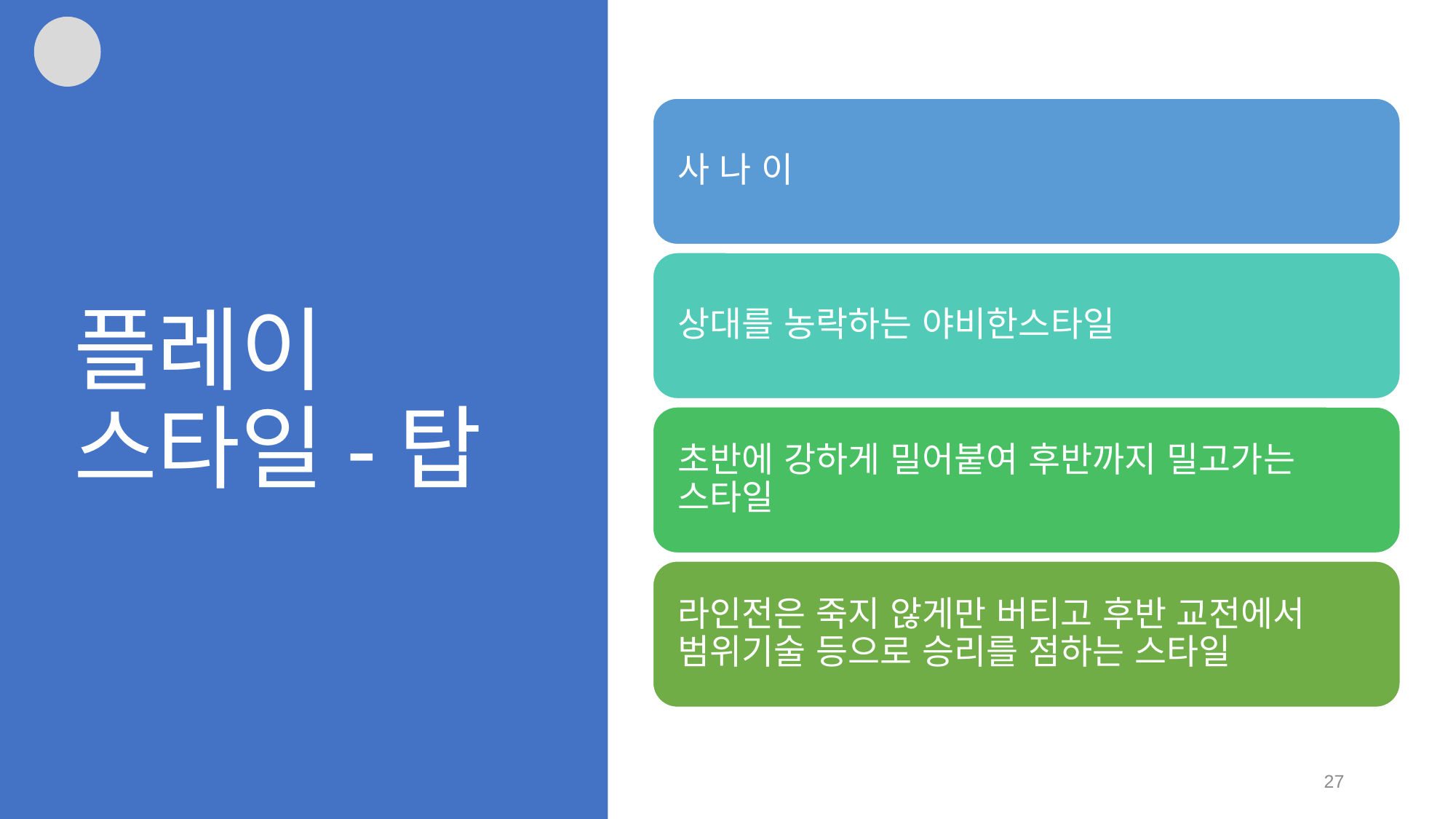

# 플레이 스타일-탑
사 나 이
상대를 농락하는 야비한스타일
초반에 강하게 밀어붙여 후반까지 밀고가는 스타일
라인전은 죽지 않게만 버티고 후반 교전에서 범위기술 등으로 승리를 점하는 스타일
27